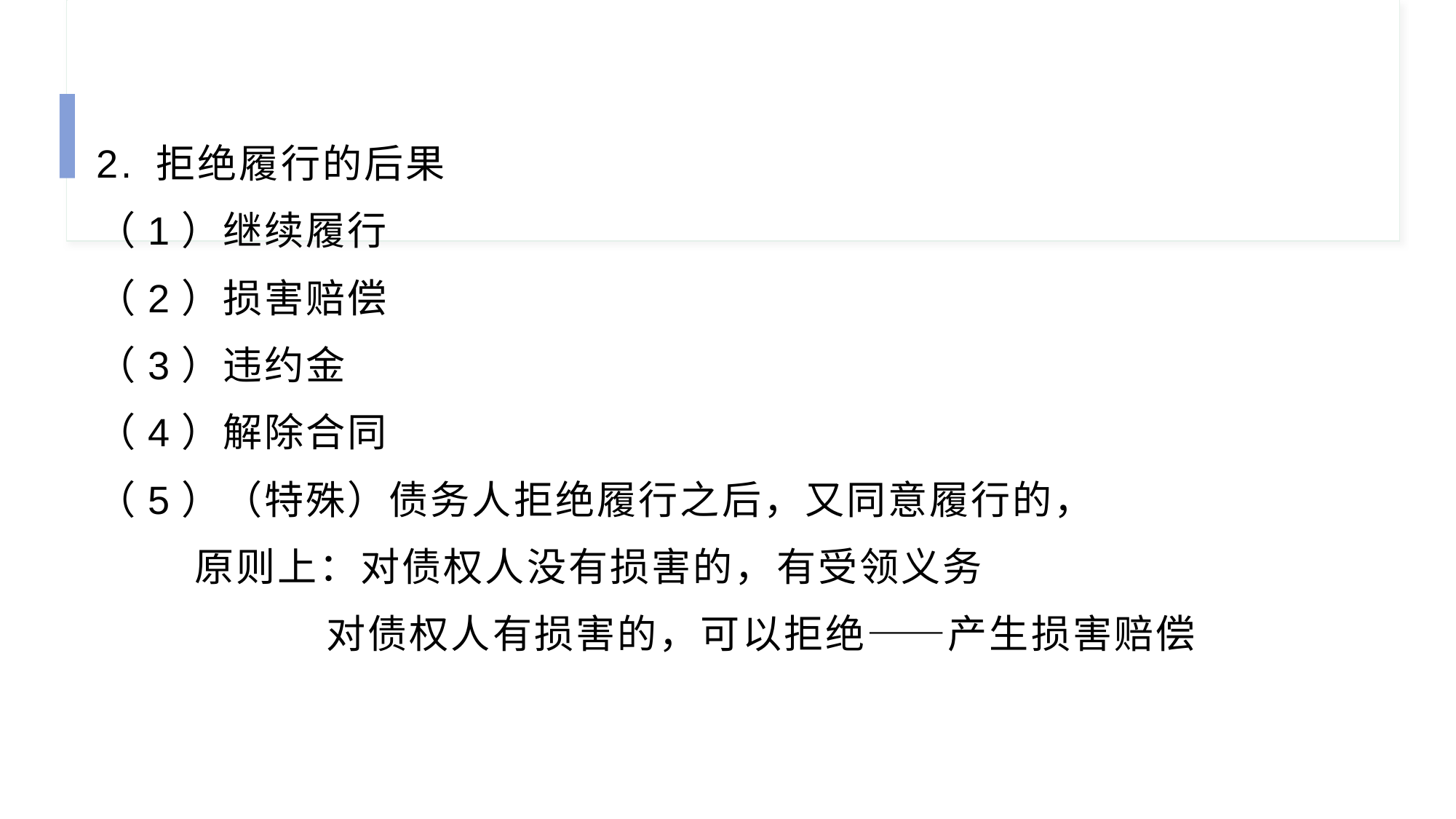

2. 拒绝履行的后果
（1）继续履行
（2）损害赔偿
（3）违约金
（4）解除合同
（5）（特殊）债务人拒绝履行之后，又同意履行的，
        原则上：对债权人没有损害的，有受领义务
                    对债权人有损害的，可以拒绝——产生损害赔偿